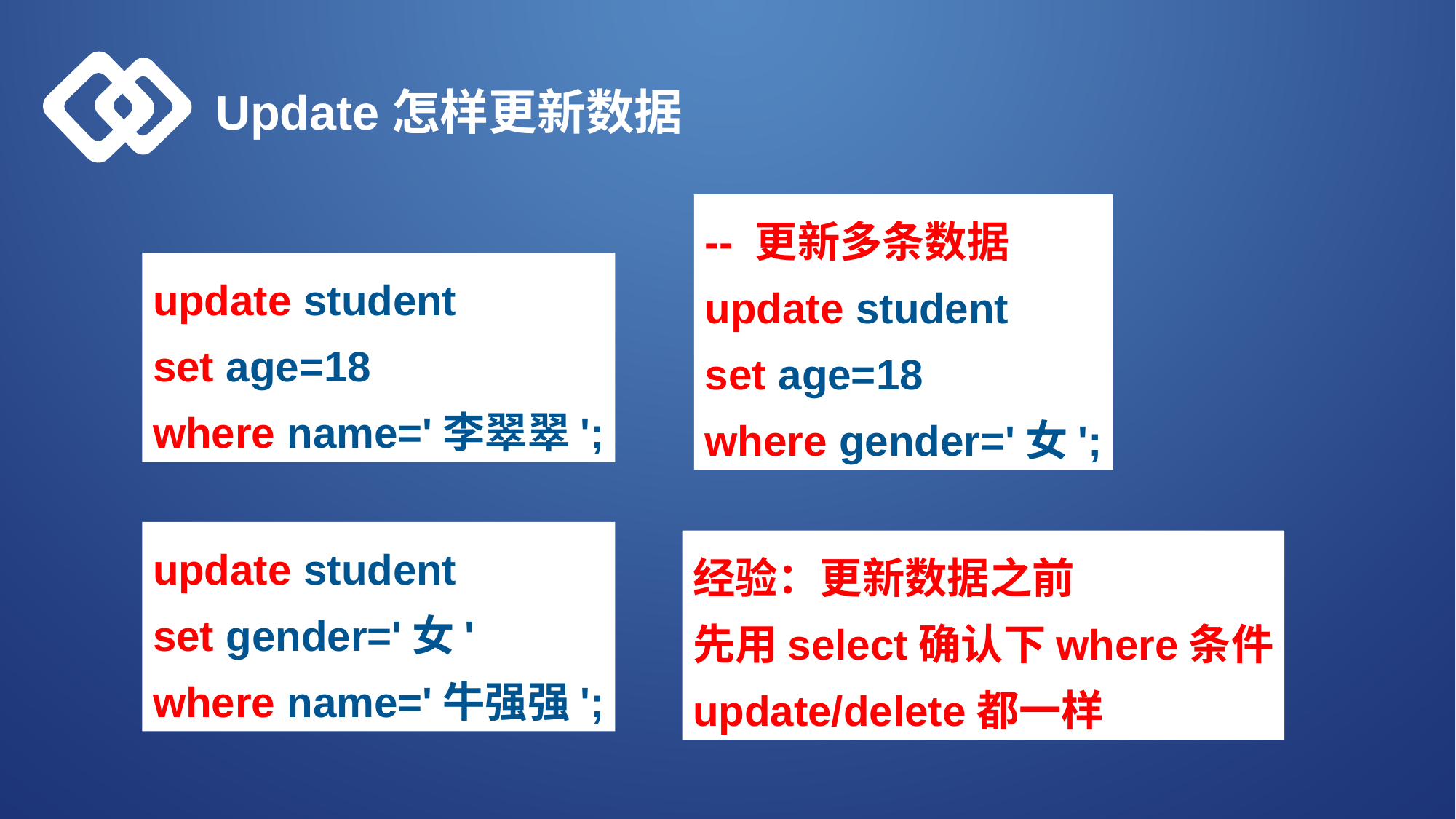

Update怎样更新数据

-- 更新多条数据
update student
set age=18
where gender='女';
update student
set age=18
where name='李翠翠';
update student
set gender='女'
where name='牛强强';
经验：更新数据之前
先用select确认下where条件
update/delete都一样